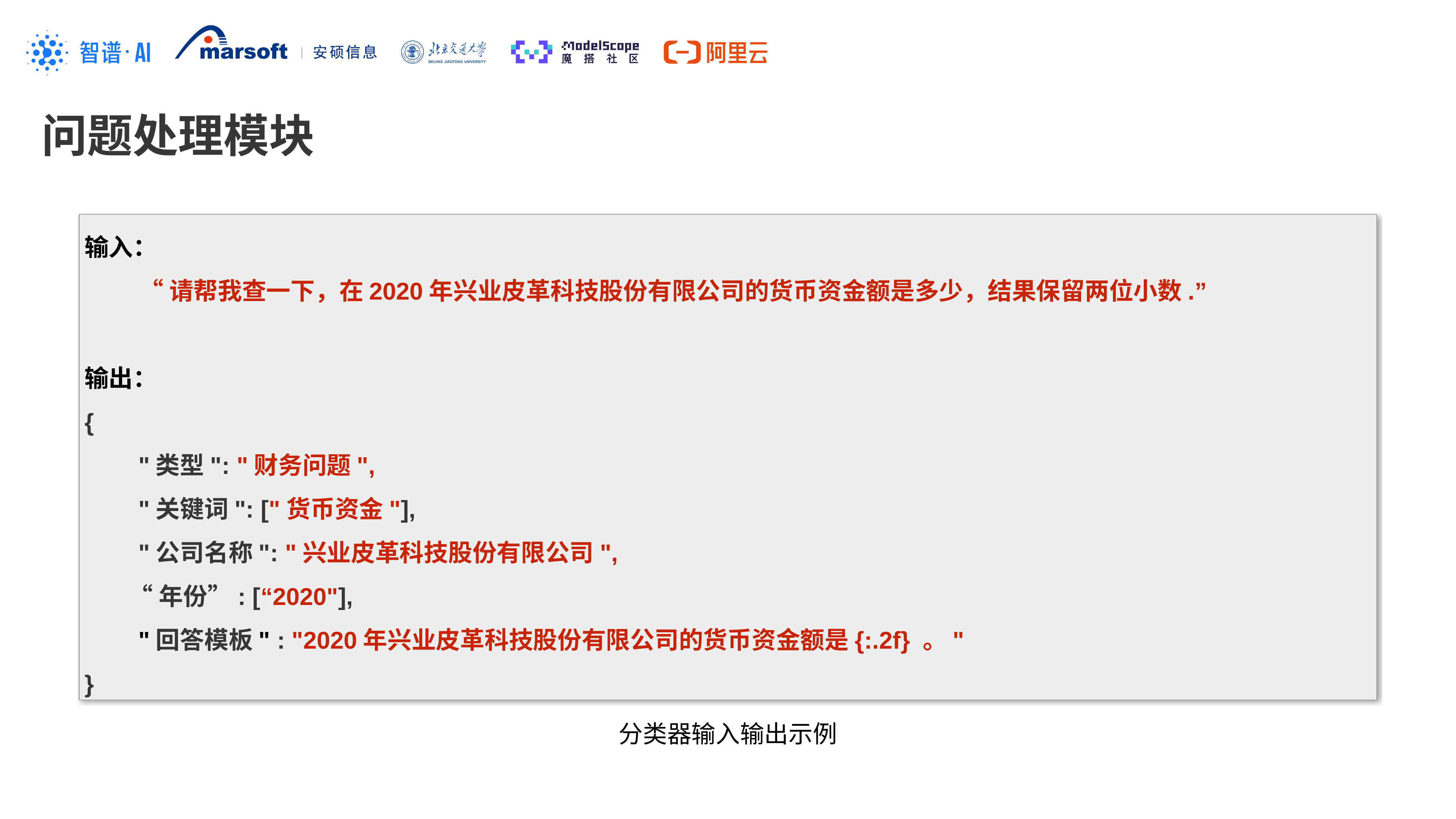

问题处理模块
输入：
	“请帮我查一下，在2020年兴业皮革科技股份有限公司的货币资金额是多少，结果保留两位小数.”

输出：
{
        "类型": "财务问题",
        "关键词": ["货币资金"],
        "公司名称": "兴业皮革科技股份有限公司",
        “年份”: [“2020"],
        "回答模板" : "2020年兴业皮革科技股份有限公司的货币资金额是{:.2f} 。"
}
分类器输入输出示例